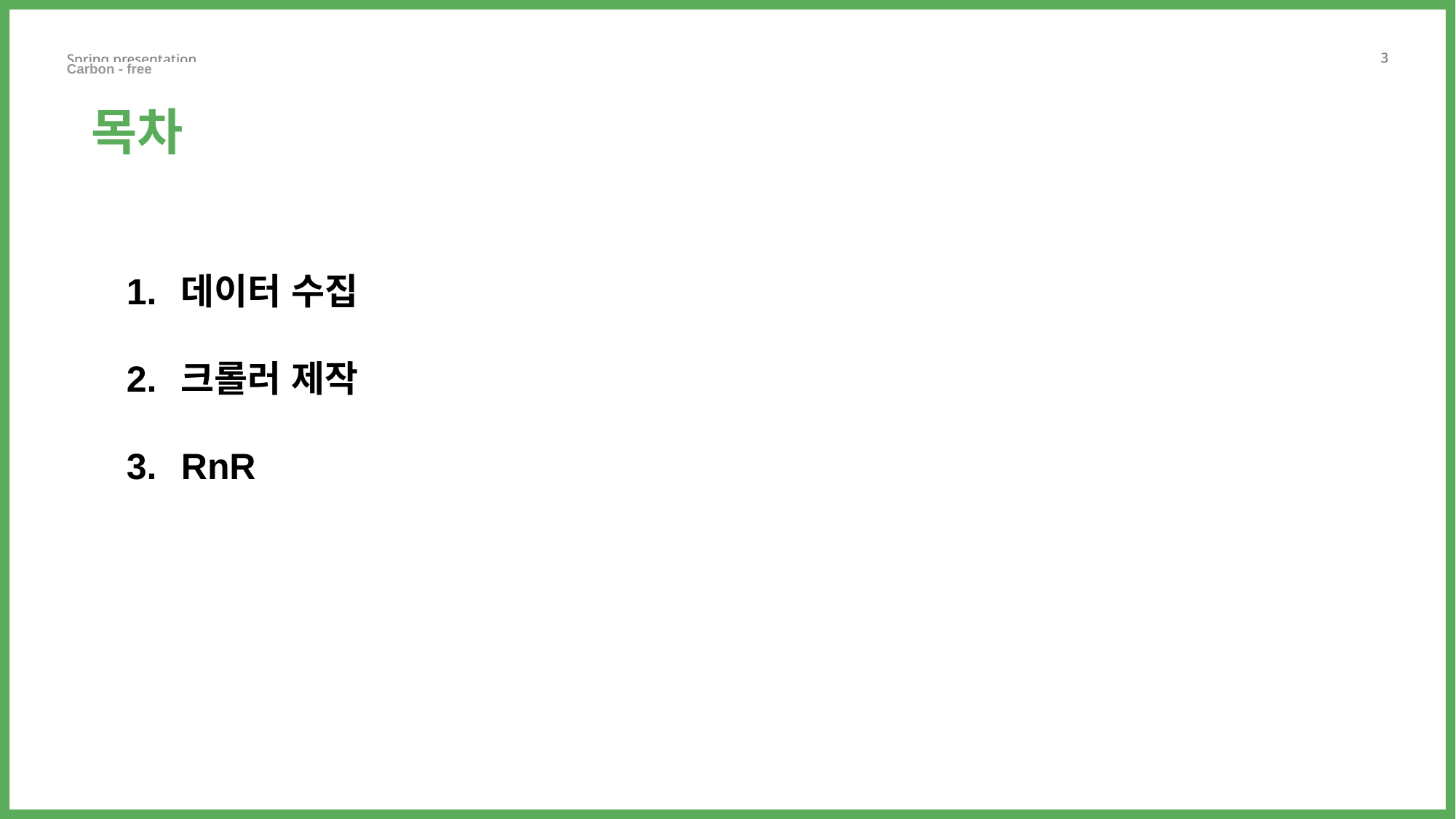

Carbon - free             ㅤ ㅤ

목차
데이터 수집
크롤러 제작
RnR